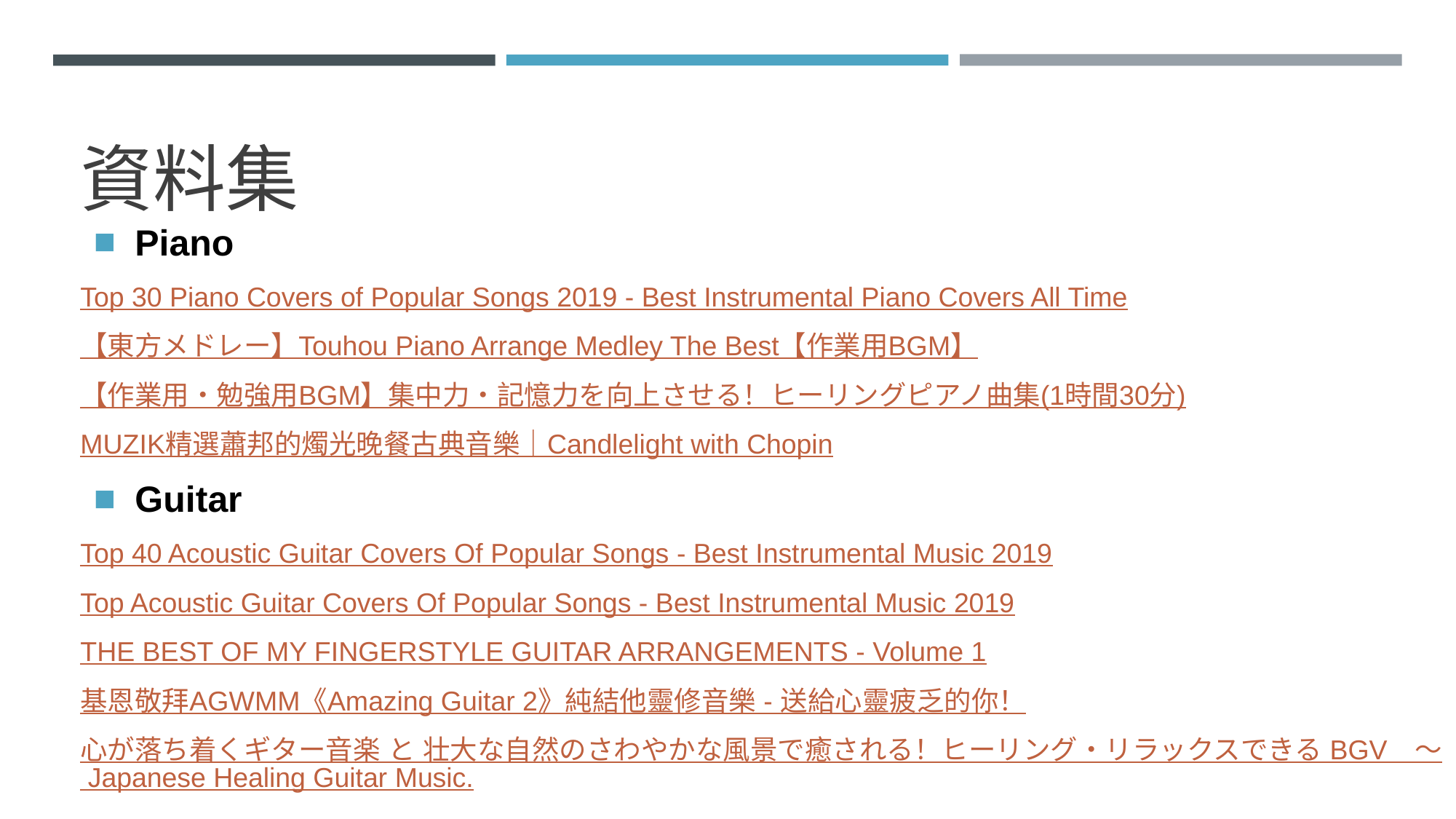

# 資料集
Piano
Top 30 Piano Covers of Popular Songs 2019 - Best Instrumental Piano Covers All Time
【東方メドレー】Touhou Piano Arrange Medley The Best【作業用BGM】
【作業用・勉強用BGM】集中力・記憶力を向上させる！ヒーリングピアノ曲集(1時間30分)
MUZIK精選蕭邦的燭光晚餐古典音樂｜Candlelight with Chopin
Guitar
Top 40 Acoustic Guitar Covers Of Popular Songs - Best Instrumental Music 2019
Top Acoustic Guitar Covers Of Popular Songs - Best Instrumental Music 2019
THE BEST OF MY FINGERSTYLE GUITAR ARRANGEMENTS - Volume 1
基恩敬拜AGWMM《Amazing Guitar 2》純結他靈修音樂 - 送給心靈疲乏的你！
心が落ち着くギター音楽 と 壮大な自然のさわやかな風景で癒される！ヒーリング・リラックスできる BGV　～ Japanese Healing Guitar Music.